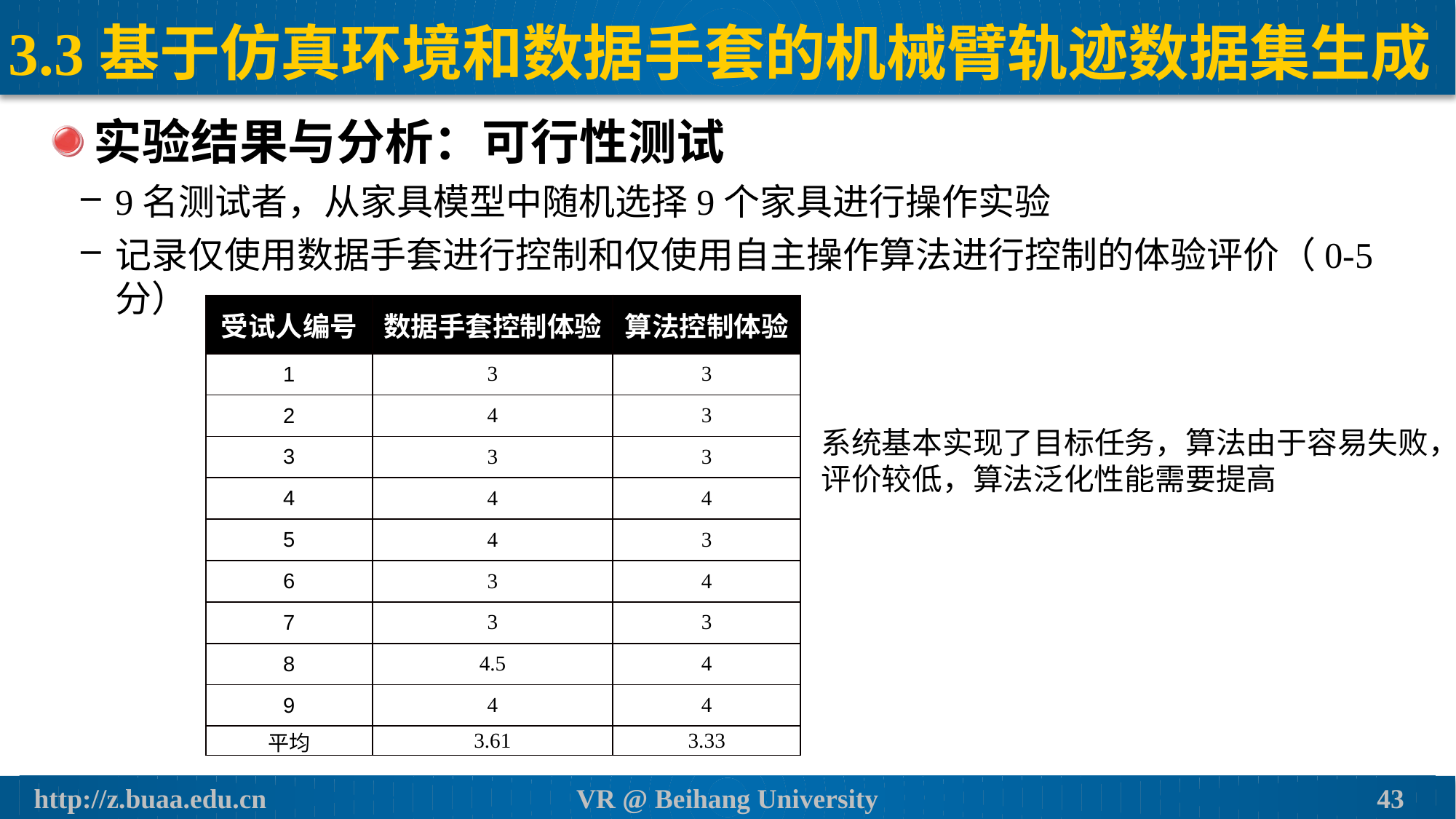

# 3.3基于仿真环境和数据手套的机械臂轨迹数据集生成
实验结果与分析：可行性测试
9名测试者，从家具模型中随机选择9个家具进行操作实验
记录仅使用数据手套进行控制和仅使用自主操作算法进行控制的体验评价（0-5分）
| 受试人编号 | 数据手套控制体验 | 算法控制体验 |
| --- | --- | --- |
| 1 | 3 | 3 |
| 2 | 4 | 3 |
| 3 | 3 | 3 |
| 4 | 4 | 4 |
| 5 | 4 | 3 |
| 6 | 3 | 4 |
| 7 | 3 | 3 |
| 8 | 4.5 | 4 |
| 9 | 4 | 4 |
| 平均 | 3.61 | 3.33 |
系统基本实现了目标任务，算法由于容易失败，
评价较低，算法泛化性能需要提高